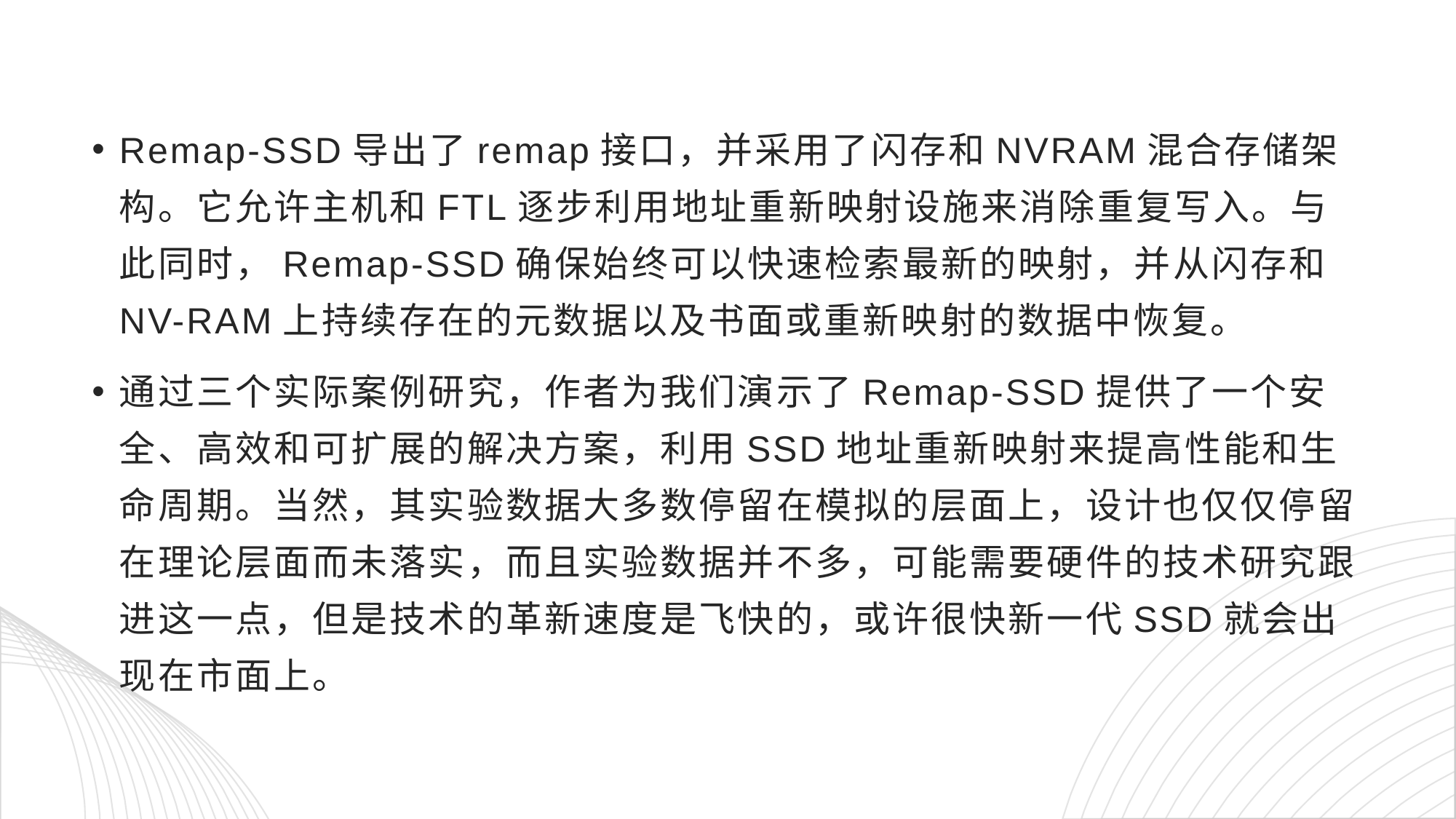

Remap-SSD导出了remap接口，并采用了闪存和NVRAM混合存储架构。它允许主机和FTL逐步利用地址重新映射设施来消除重复写入。与此同时，Remap-SSD确保始终可以快速检索最新的映射，并从闪存和NV-RAM上持续存在的元数据以及书面或重新映射的数据中恢复。
通过三个实际案例研究，作者为我们演示了Remap-SSD提供了一个安全、高效和可扩展的解决方案，利用SSD地址重新映射来提高性能和生命周期。当然，其实验数据大多数停留在模拟的层面上，设计也仅仅停留在理论层面而未落实，而且实验数据并不多，可能需要硬件的技术研究跟进这一点，但是技术的革新速度是飞快的，或许很快新一代SSD就会出现在市面上。